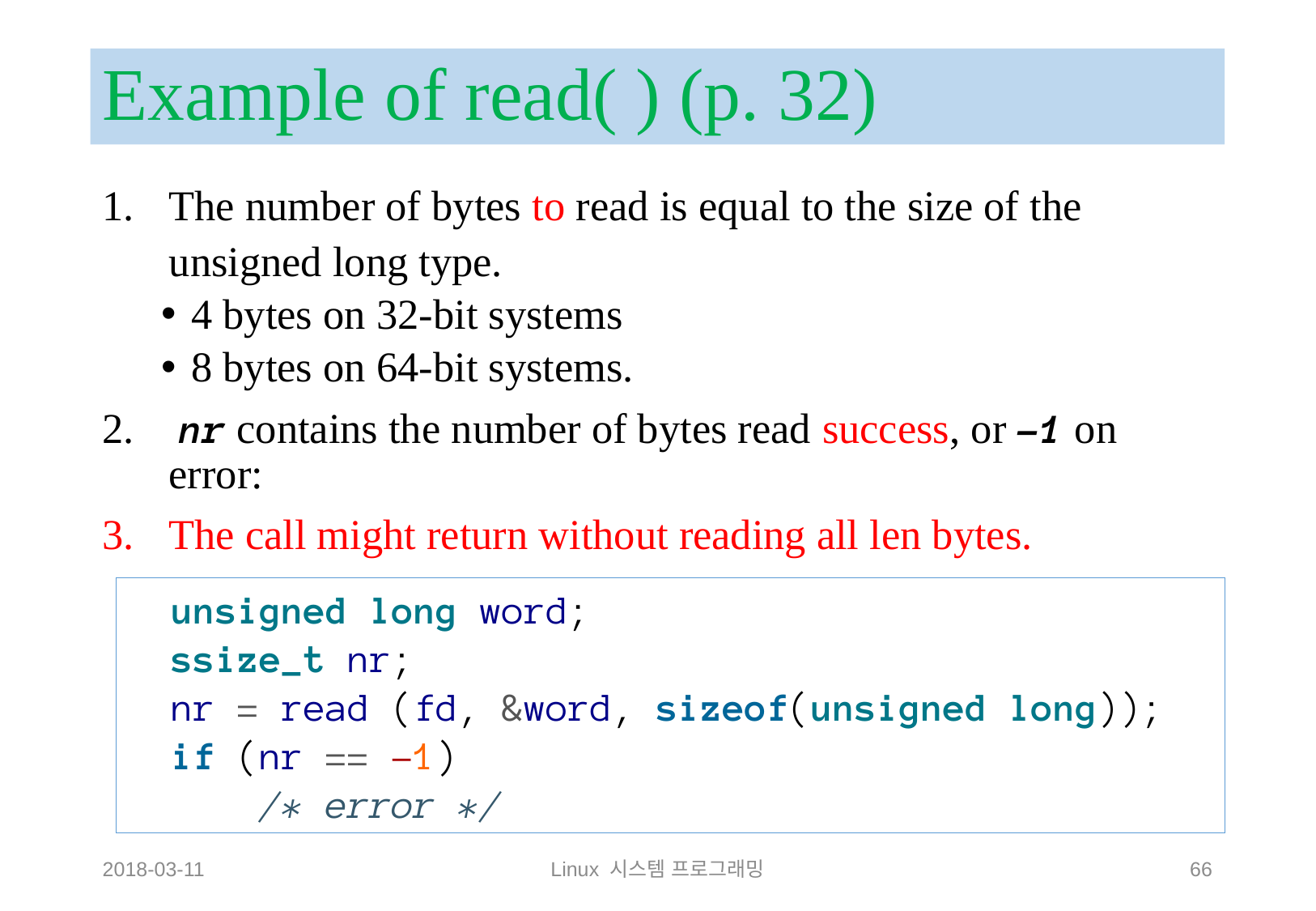

# Example of read( ) (p. 32)
The number of bytes to read is equal to the size of the unsigned long type.
4 bytes on 32-bit systems
8 bytes on 64-bit systems.
 nr contains the number of bytes read success, or −1 on error:
The call might return without reading all len bytes.
  unsigned long word;
  ssize_t nr;
  nr = read (fd, &word, sizeof(unsigned long));
  if (nr == -1)
      /* error */
2018-03-11
Linux 시스템 프로그래밍
66